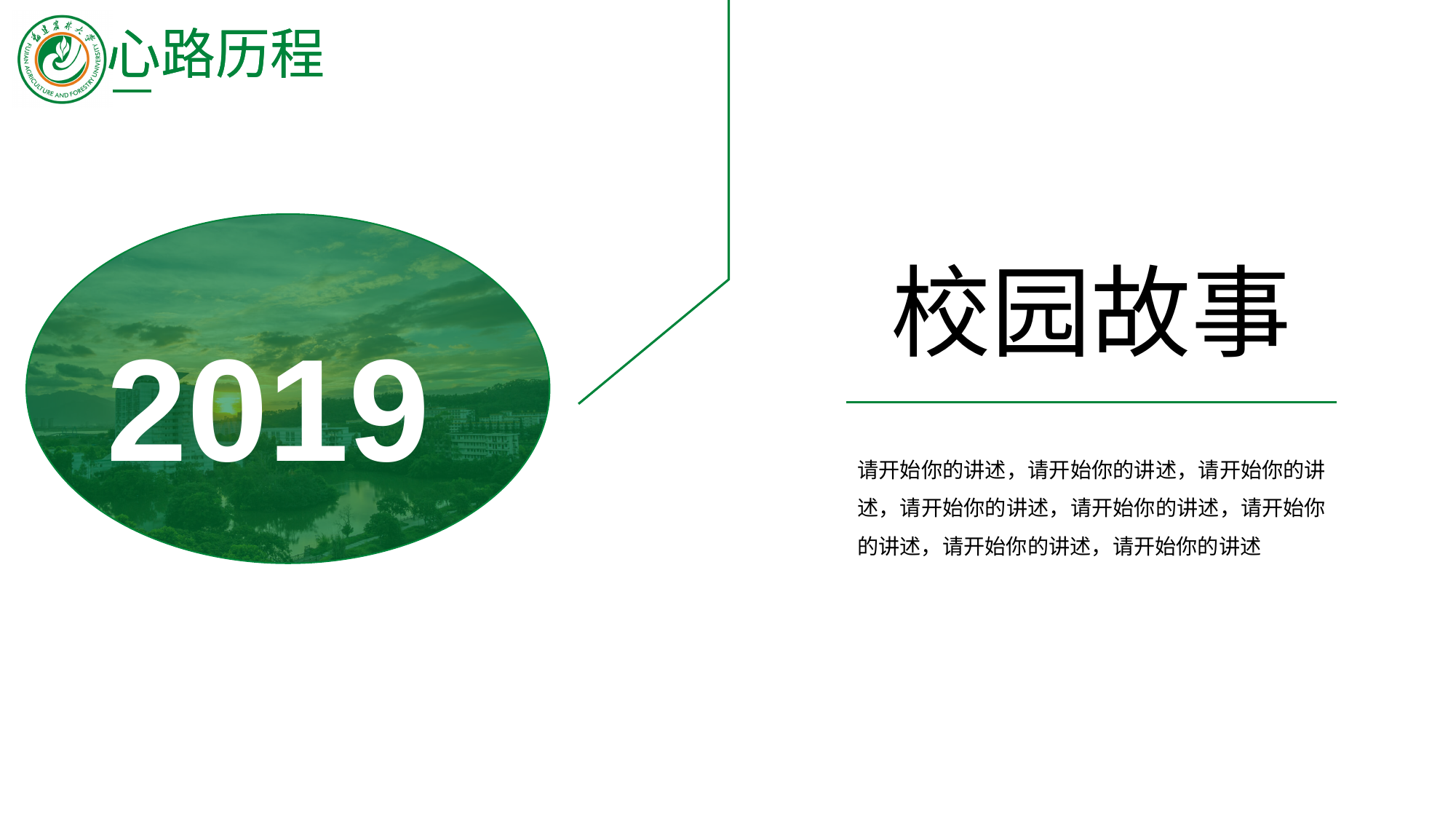

心路历程
校园故事
2019
请开始你的讲述，请开始你的讲述，请开始你的讲述，请开始你的讲述，请开始你的讲述，请开始你的讲述，请开始你的讲述，请开始你的讲述